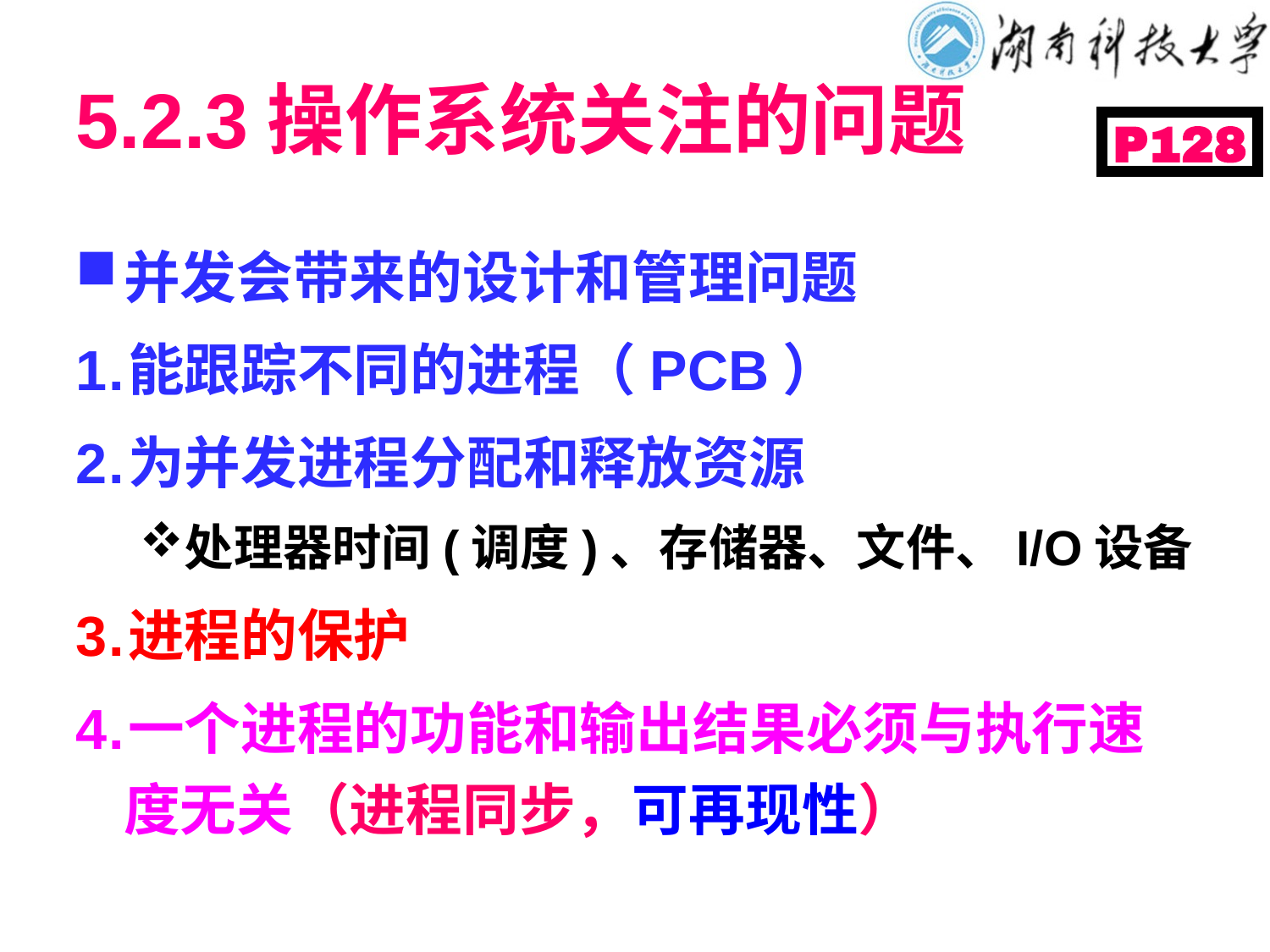

# 5.2.3操作系统关注的问题
P128
并发会带来的设计和管理问题
能跟踪不同的进程（PCB）
为并发进程分配和释放资源
处理器时间(调度)、存储器、文件、I/O设备
进程的保护
一个进程的功能和输出结果必须与执行速度无关（进程同步，可再现性）